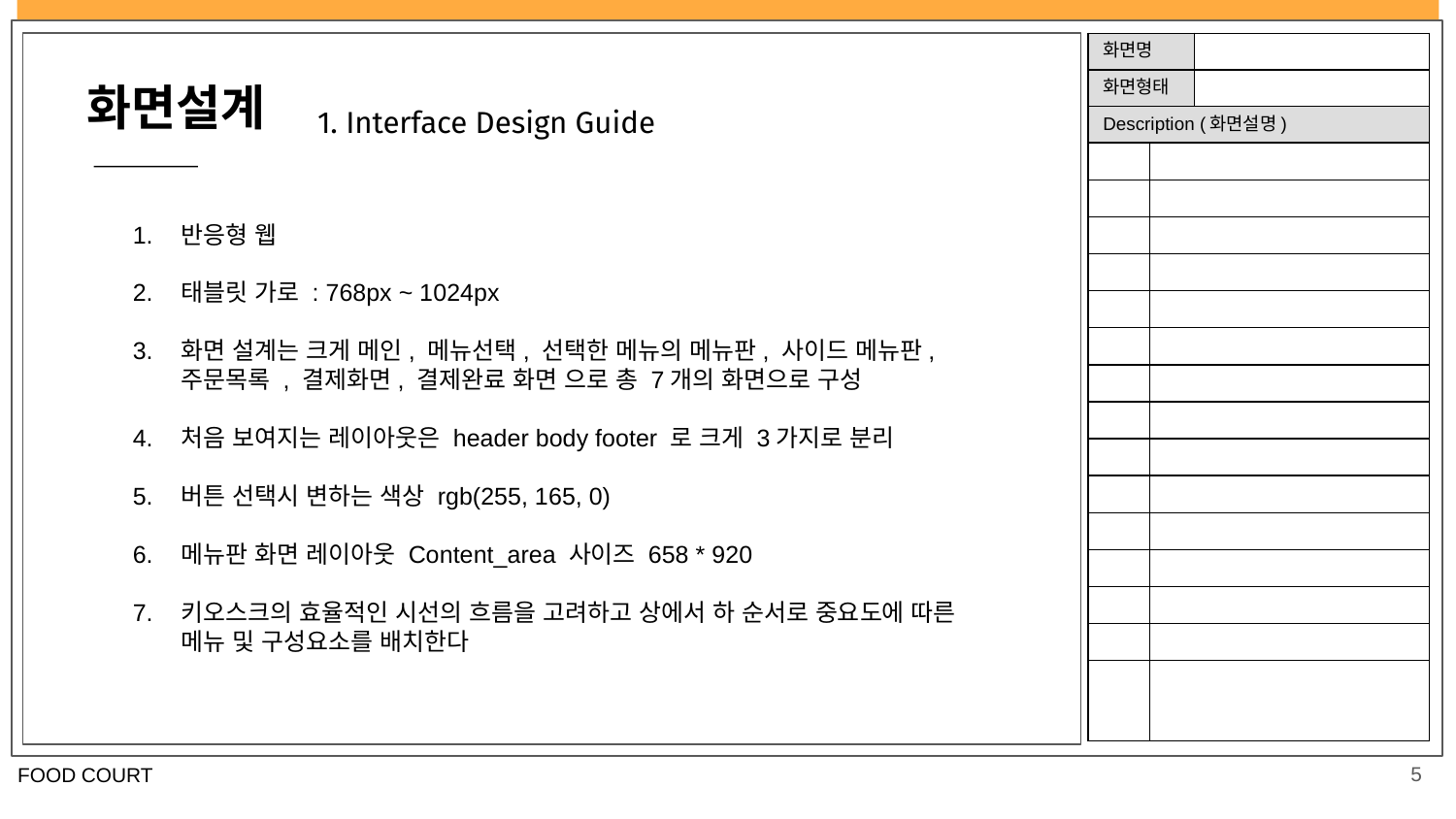

| 화면명 |  |  |
| --- | --- | --- |
| 화면형태 |  |  |
| Description (화면설명) |  |  |
|  |  |  |
|  |  |  |
|  |  |  |
|  |  |  |
|  |  |  |
|  |  |  |
|  |  |  |
|  |  |  |
|  |  |  |
|  |  |  |
|  |  |  |
|  |  |  |
|  |  |  |
|  |  |  |
|  |  |  |
화면설계
1. Interface Design Guide

반응형 웹

태블릿 가로 : 768px ~ 1024px

화면 설계는 크게 메인, 메뉴선택, 선택한 메뉴의 메뉴판, 사이드 메뉴판, 주문목록 , 결제화면, 결제완료 화면 으로 총 7개의 화면으로 구성

처음 보여지는 레이아웃은 header body footer 로 크게 3가지로 분리

버튼 선택시 변하는 색상 rgb(255, 165, 0)

메뉴판 화면 레이아웃 Content_area 사이즈 658 * 920

키오스크의 효율적인 시선의 흐름을 고려하고 상에서 하 순서로 중요도에 따른 메뉴 및 구성요소를 배치한다

5
FOOD COURT